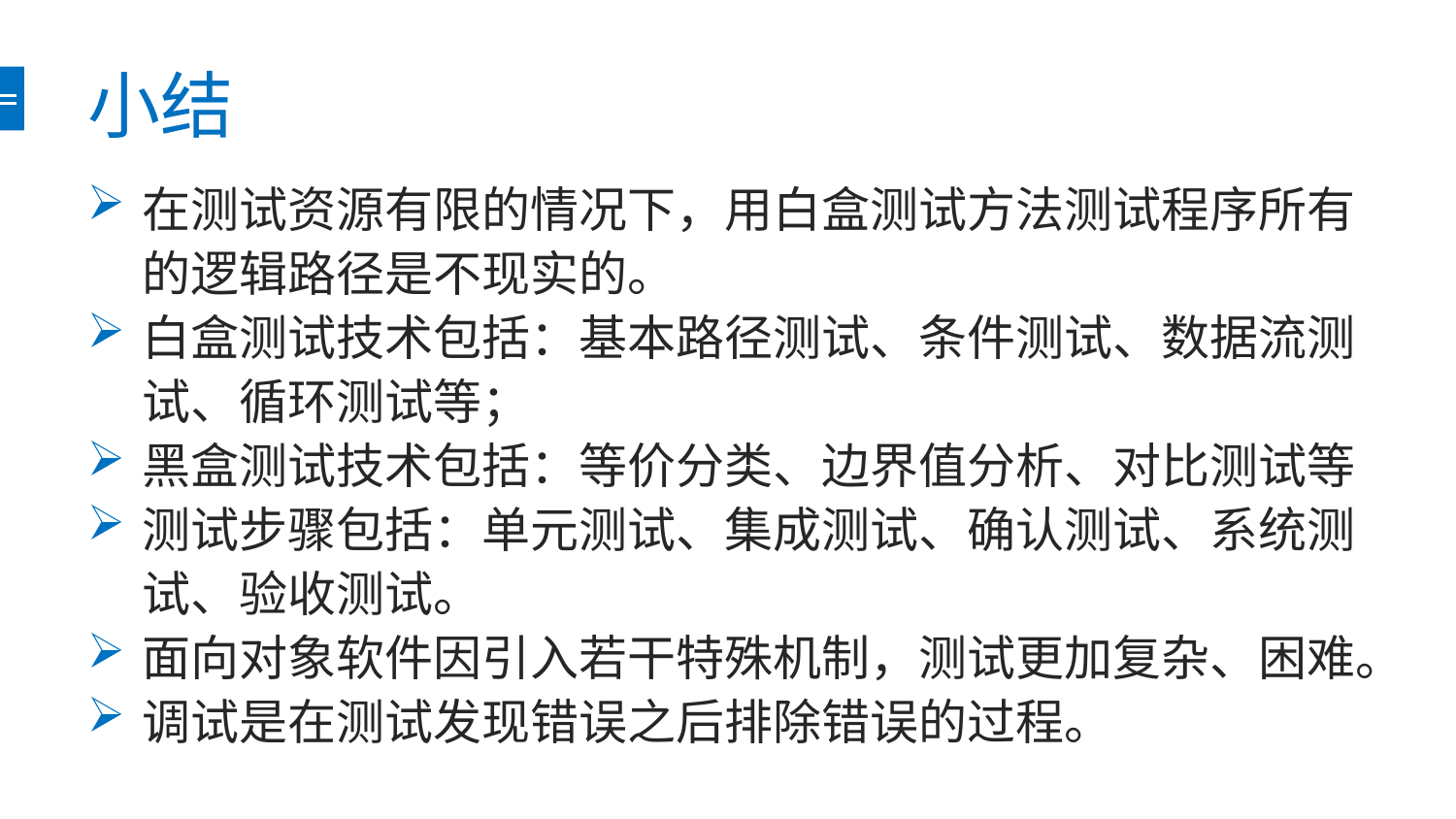

# 小结
在测试资源有限的情况下，用白盒测试方法测试程序所有的逻辑路径是不现实的。
白盒测试技术包括：基本路径测试、条件测试、数据流测试、循环测试等；
黑盒测试技术包括：等价分类、边界值分析、对比测试等
测试步骤包括：单元测试、集成测试、确认测试、系统测试、验收测试。
面向对象软件因引入若干特殊机制，测试更加复杂、困难。
调试是在测试发现错误之后排除错误的过程。